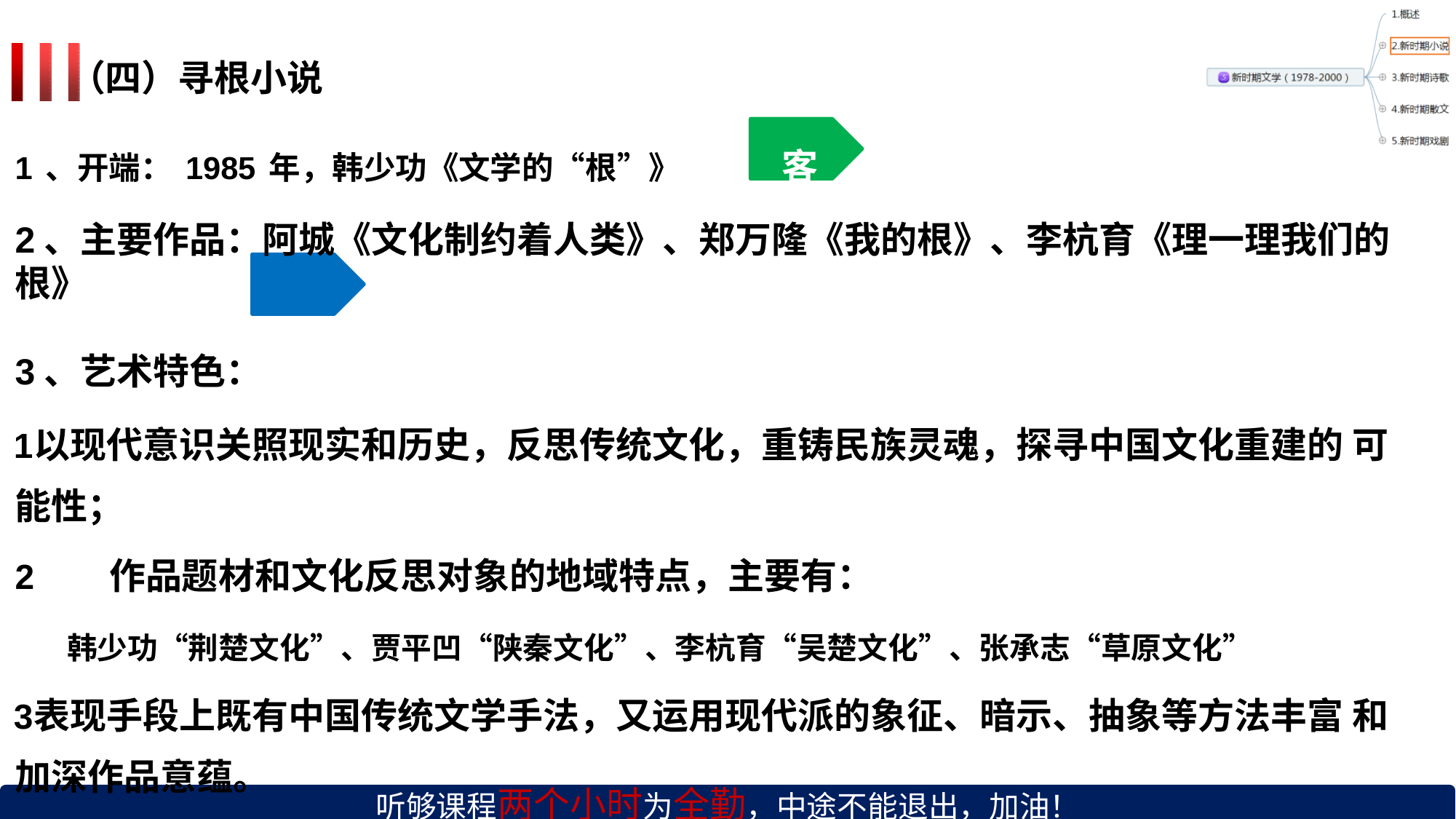

# （四）寻根小说
1、开端：1985年，韩少功《文学的“根”》	客
2、主要作品：阿城《文化制约着人类》、郑万隆《我的根》、李杭育《理一理我们的根》
3、艺术特色：	主
以现代意识关照现实和历史，反思传统文化，重铸民族灵魂，探寻中国文化重建的 可能性；
作品题材和文化反思对象的地域特点，主要有：
韩少功“荆楚文化”、贾平凹“陕秦文化”、李杭育“吴楚文化”、张承志“草原文化”
表现手段上既有中国传统文学手法，又运用现代派的象征、暗示、抽象等方法丰富 和加深作品意蕴。

听够课程两个小时为全勤，中途不能退出，加油！